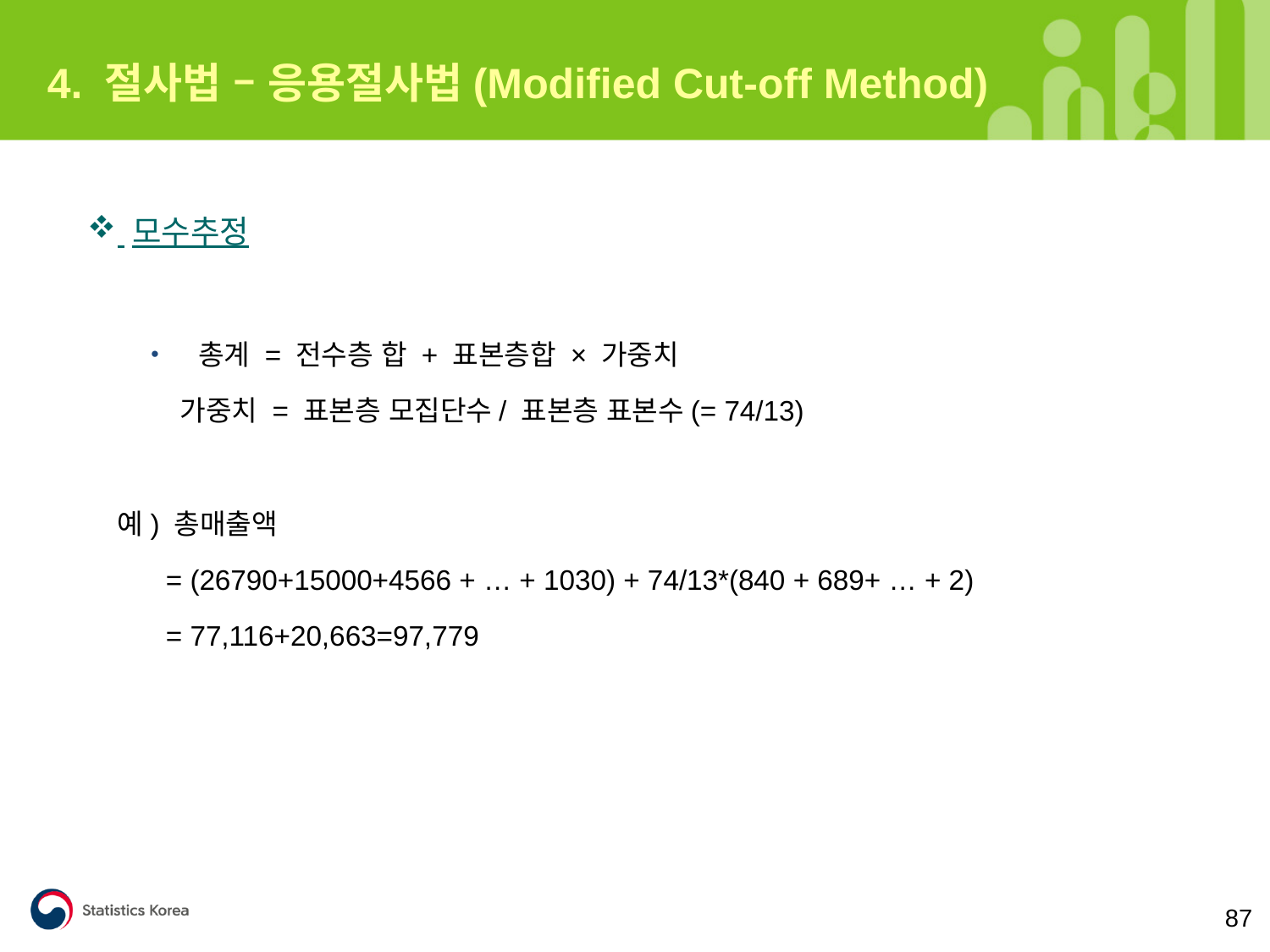

4. 절사법 – 응용절사법(Modified Cut-off Method)
 모수추정

총계 = 전수층 합 + 표본층합 × 가중치
           가중치 = 표본층 모집단수/ 표본층 표본수(= 74/13)

   예) 총매출액
          = (26790+15000+4566 + … + 1030) + 74/13*(840 + 689+ … + 2)
          = 77,116+20,663=97,779